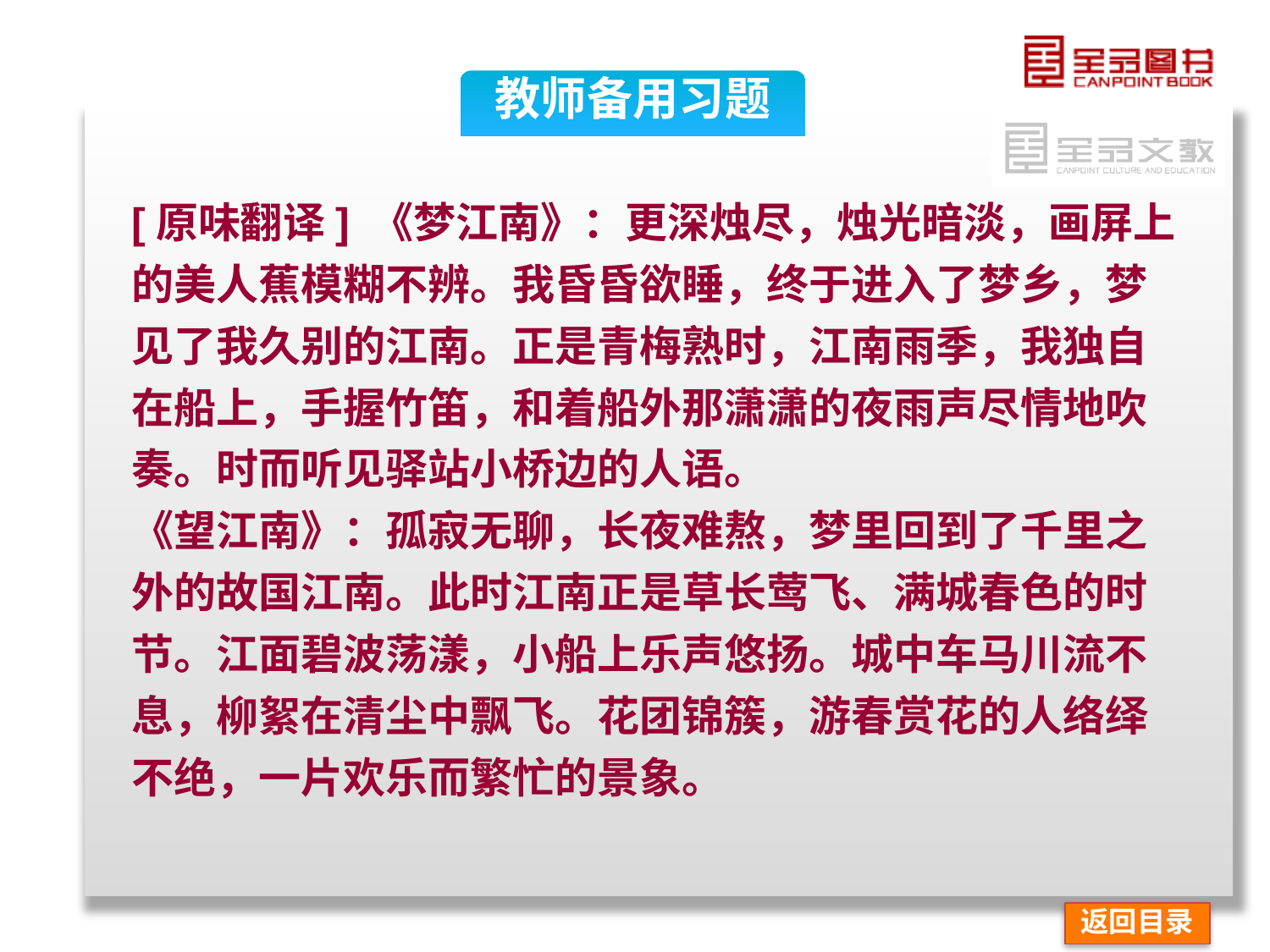

教师备用习题
[原味翻译] 《梦江南》：更深烛尽，烛光暗淡，画屏上的美人蕉模糊不辨。我昏昏欲睡，终于进入了梦乡，梦见了我久别的江南。正是青梅熟时，江南雨季，我独自在船上，手握竹笛，和着船外那潇潇的夜雨声尽情地吹奏。时而听见驿站小桥边的人语。
《望江南》：孤寂无聊，长夜难熬，梦里回到了千里之外的故国江南。此时江南正是草长莺飞、满城春色的时节。江面碧波荡漾，小船上乐声悠扬。城中车马川流不息，柳絮在清尘中飘飞。花团锦簇，游春赏花的人络绎不绝，一片欢乐而繁忙的景象。
返回目录